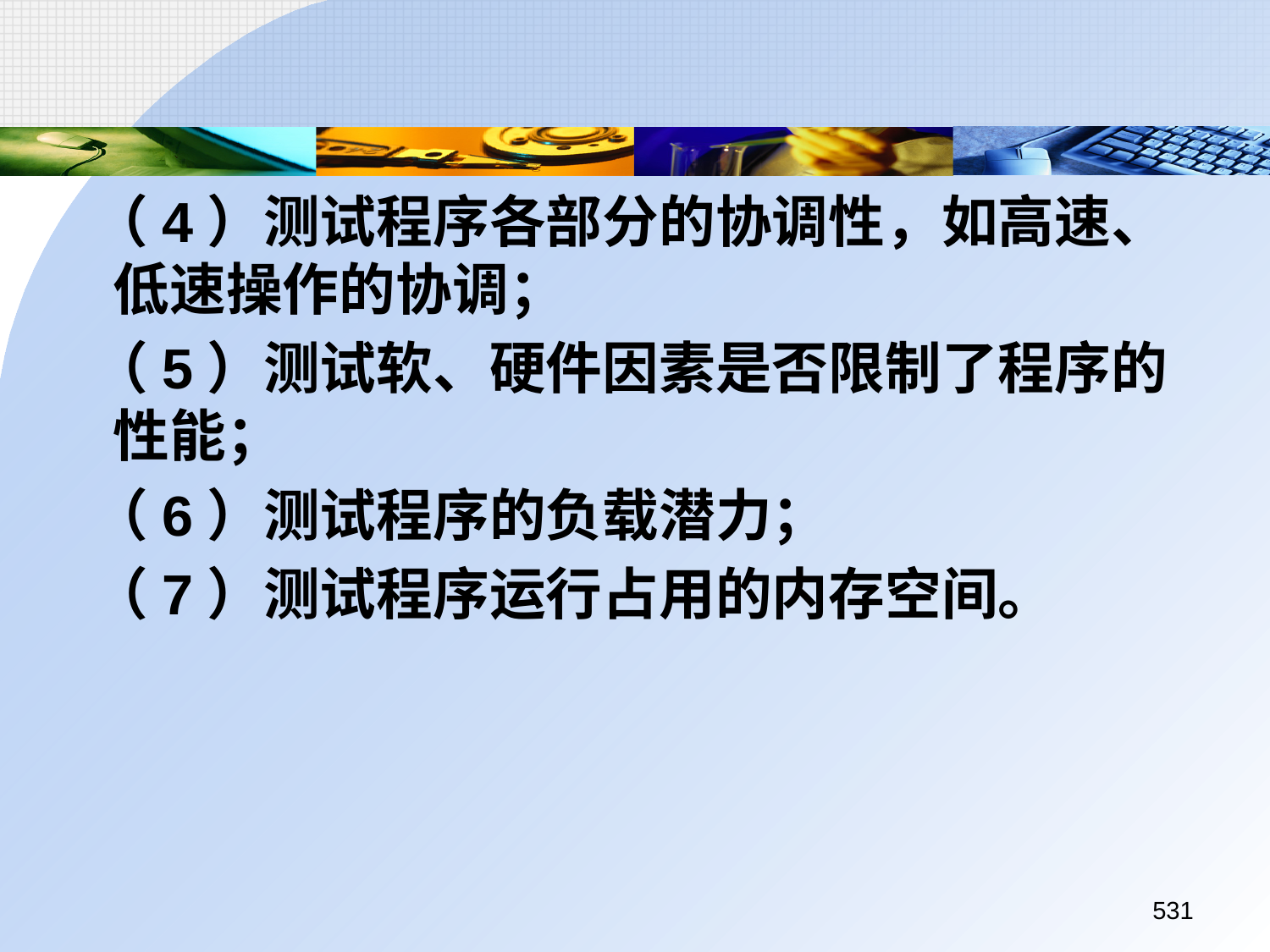

（4）测试程序各部分的协调性，如高速、低速操作的协调；
 （5）测试软、硬件因素是否限制了程序的性能；
 （6）测试程序的负载潜力；
 （7）测试程序运行占用的内存空间。

531